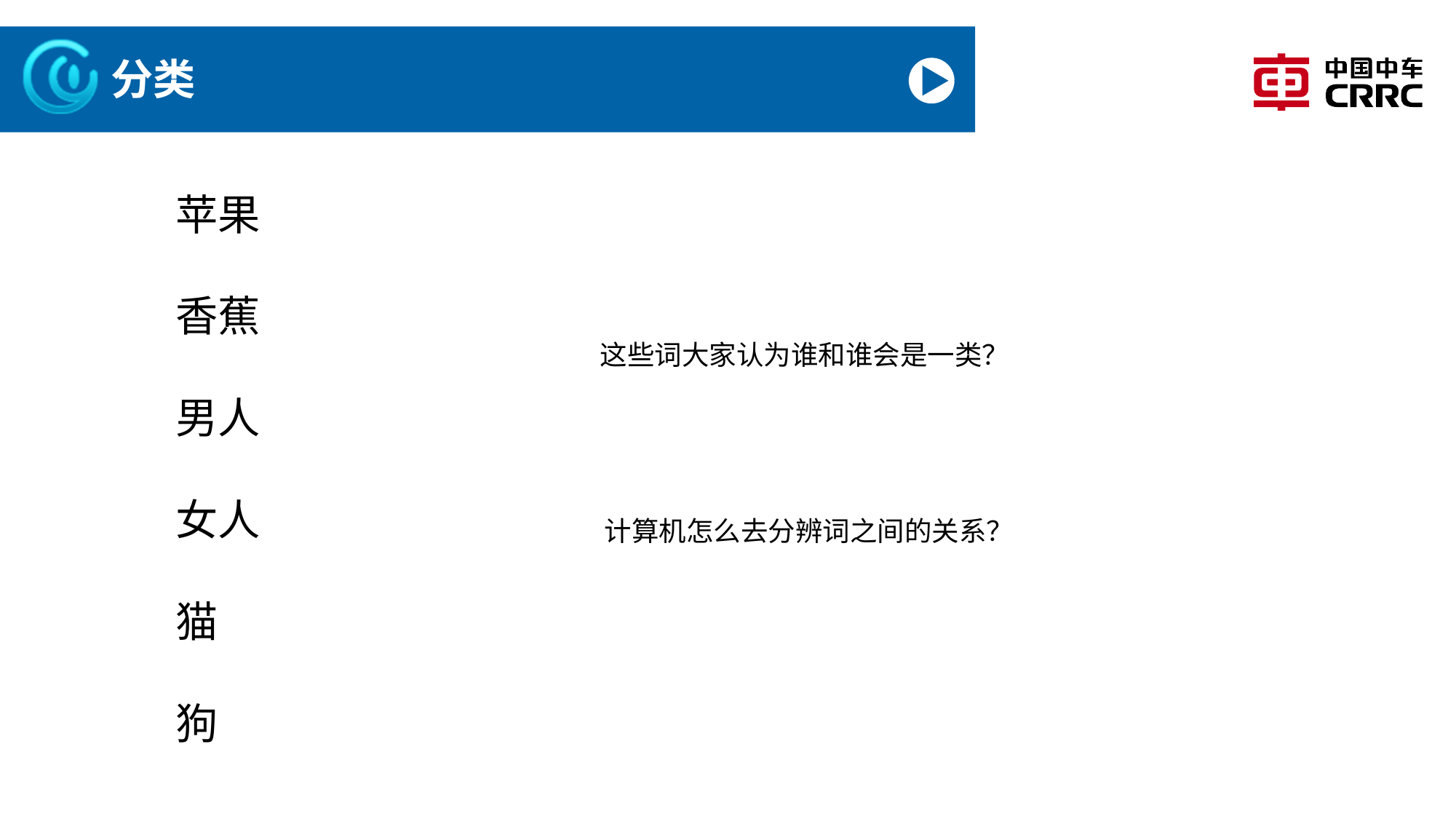

# 分类
苹果

香蕉

男人

女人

猫

狗
这些词大家认为谁和谁会是一类？
计算机怎么去分辨词之间的关系？
141